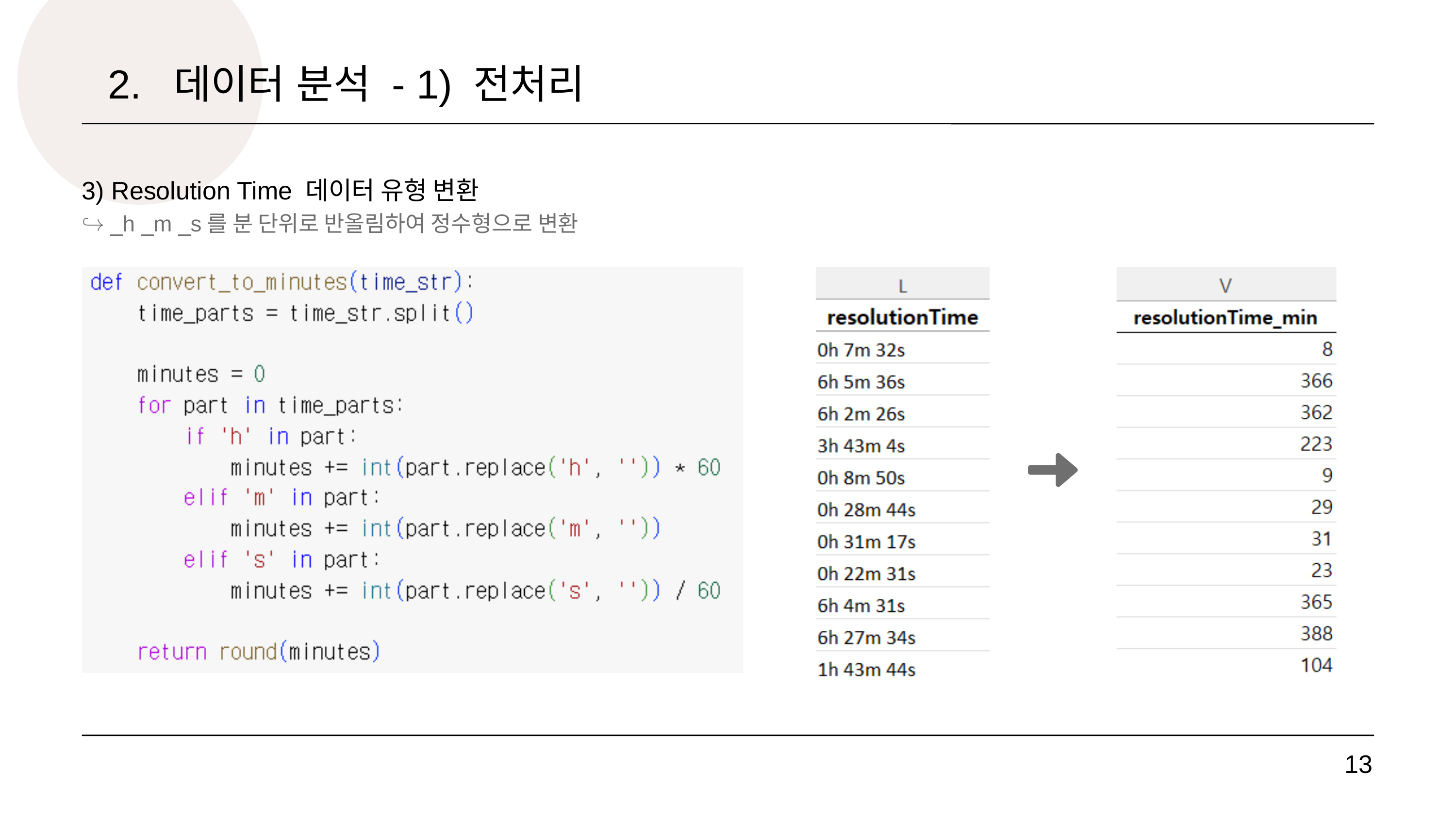

2.  데이터 분석 - 1) 전처리

3) Resolution Time 데이터 유형 변환
↪ _h _m _s를 분 단위로 반올림하여 정수형으로 변환

13